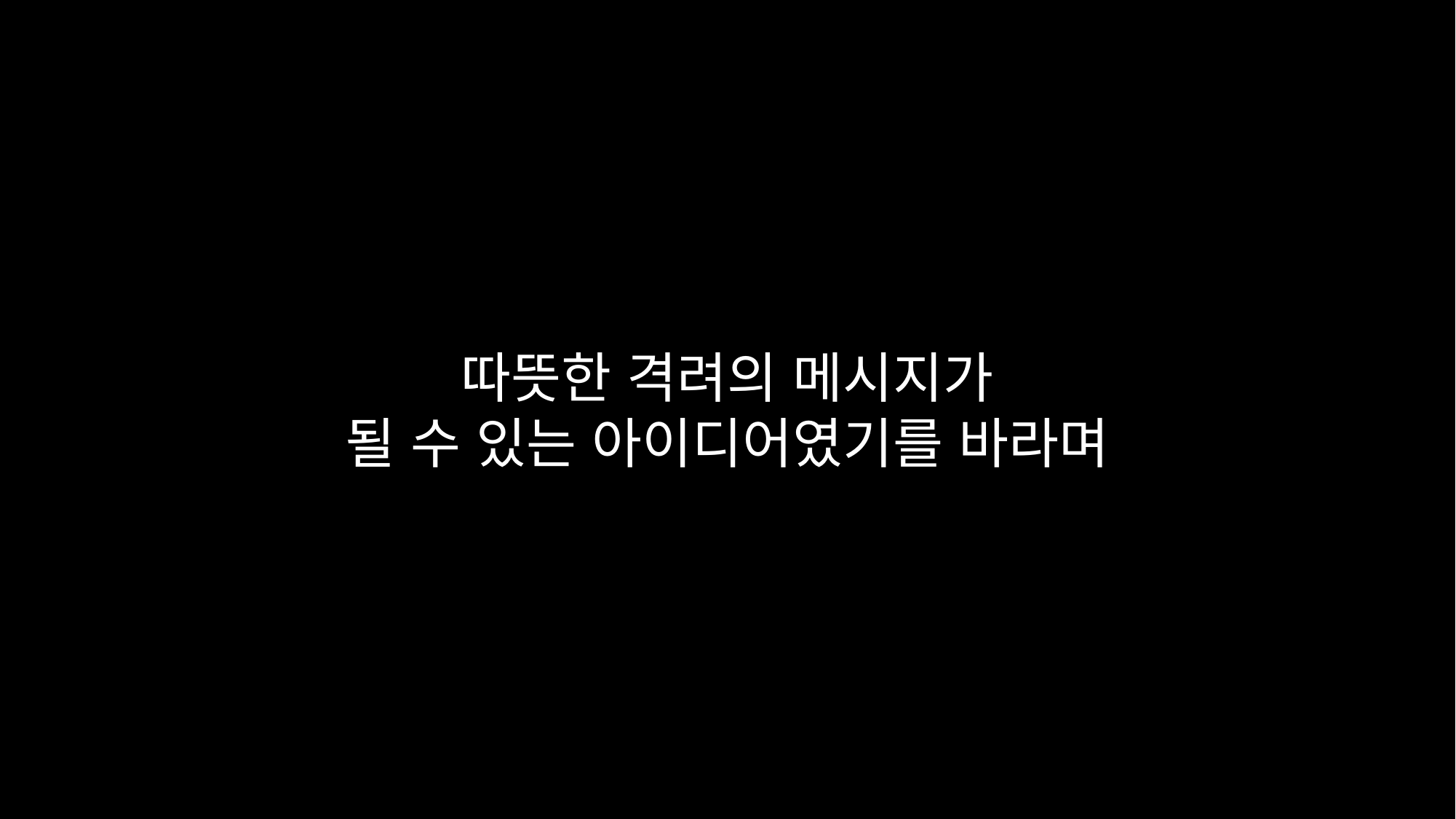

따뜻한 격려의 메시지가
될 수 있는 아이디어였기를 바라며